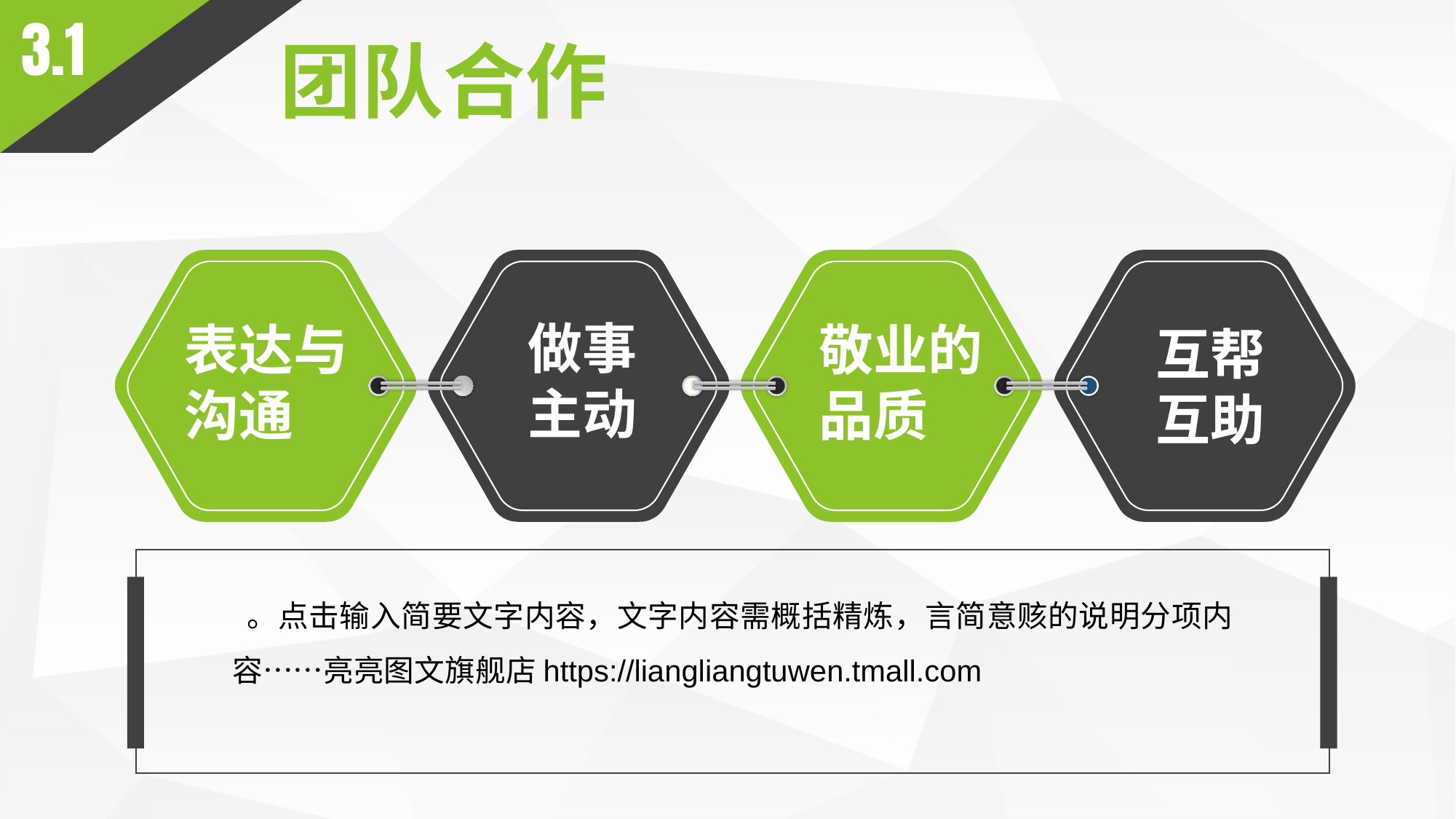

3.1
团队合作

表达与沟通

做事主动

敬业的品质

互帮互助

 。点击输入简要文字内容，文字内容需概括精炼，言简意赅的说明分项内容……亮亮图文旗舰店https://liangliangtuwen.tmall.com